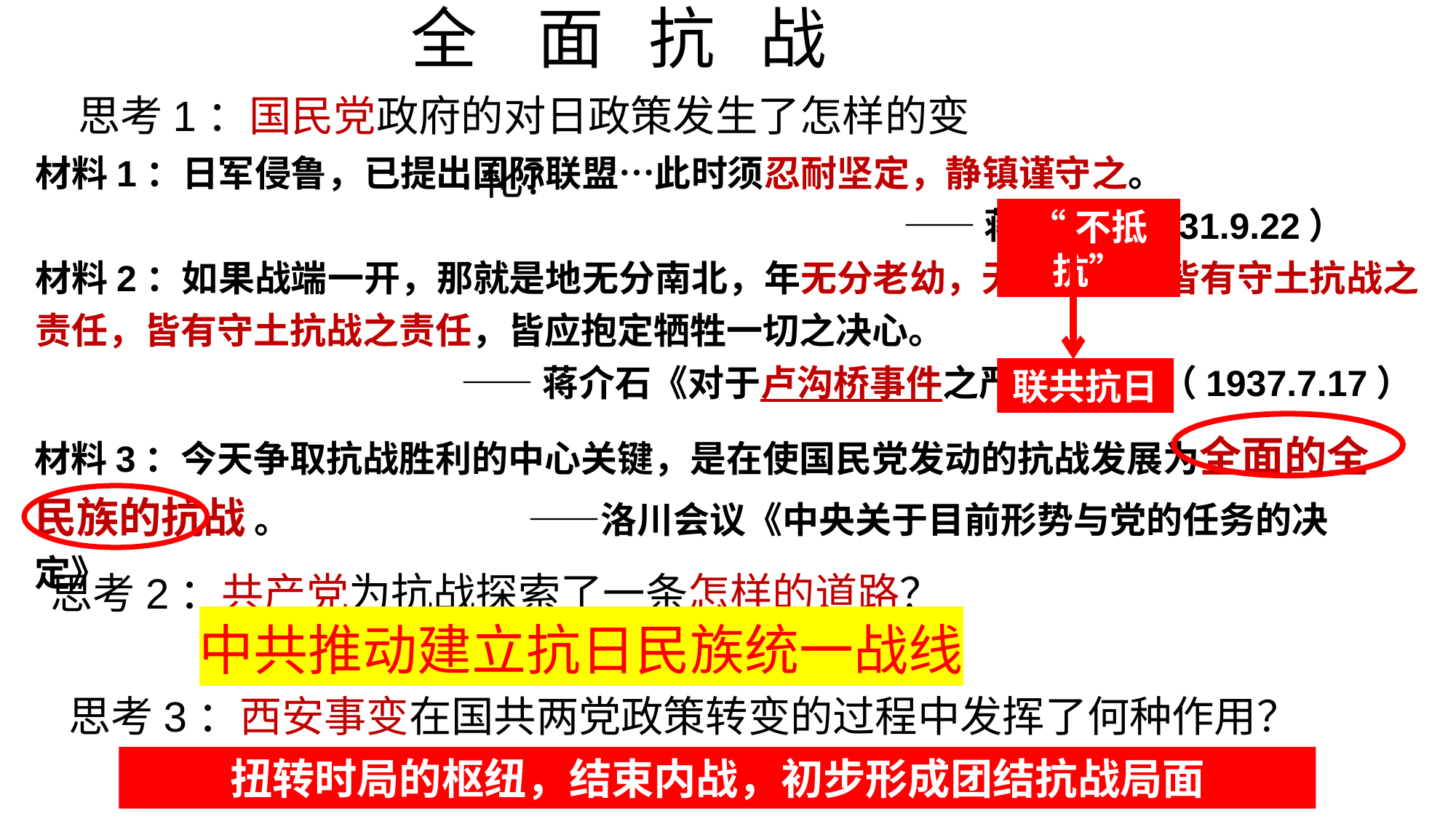

全    面   抗   战
思考1：国民党政府的对日政策发生了怎样的变化？
材料1：日军侵鲁，已提出国际联盟…此时须忍耐坚定，静镇谨守之。
                                                                                                          ——蒋介石（1931.9.22）
材料2：如果战端一开，那就是地无分南北，年无分老幼，无论何人，皆有守土抗战之责任，皆有守土抗战之责任，皆应抱定牺牲一切之决心。
                                                    ——蒋介石《对于卢沟桥事件之严正表示》（1937.7.17）
“不抵抗”
联共抗日
材料3：今天争取抗战胜利的中心关键，是在使国民党发动的抗战发展为全面的全民族的抗战 。                             ——洛川会议《中央关于目前形势与党的任务的决定》

思考2：共产党为抗战探索了一条怎样的道路？
中共推动建立抗日民族统一战线
思考3：西安事变在国共两党政策转变的过程中发挥了何种作用？
扭转时局的枢纽，结束内战，初步形成团结抗战局面